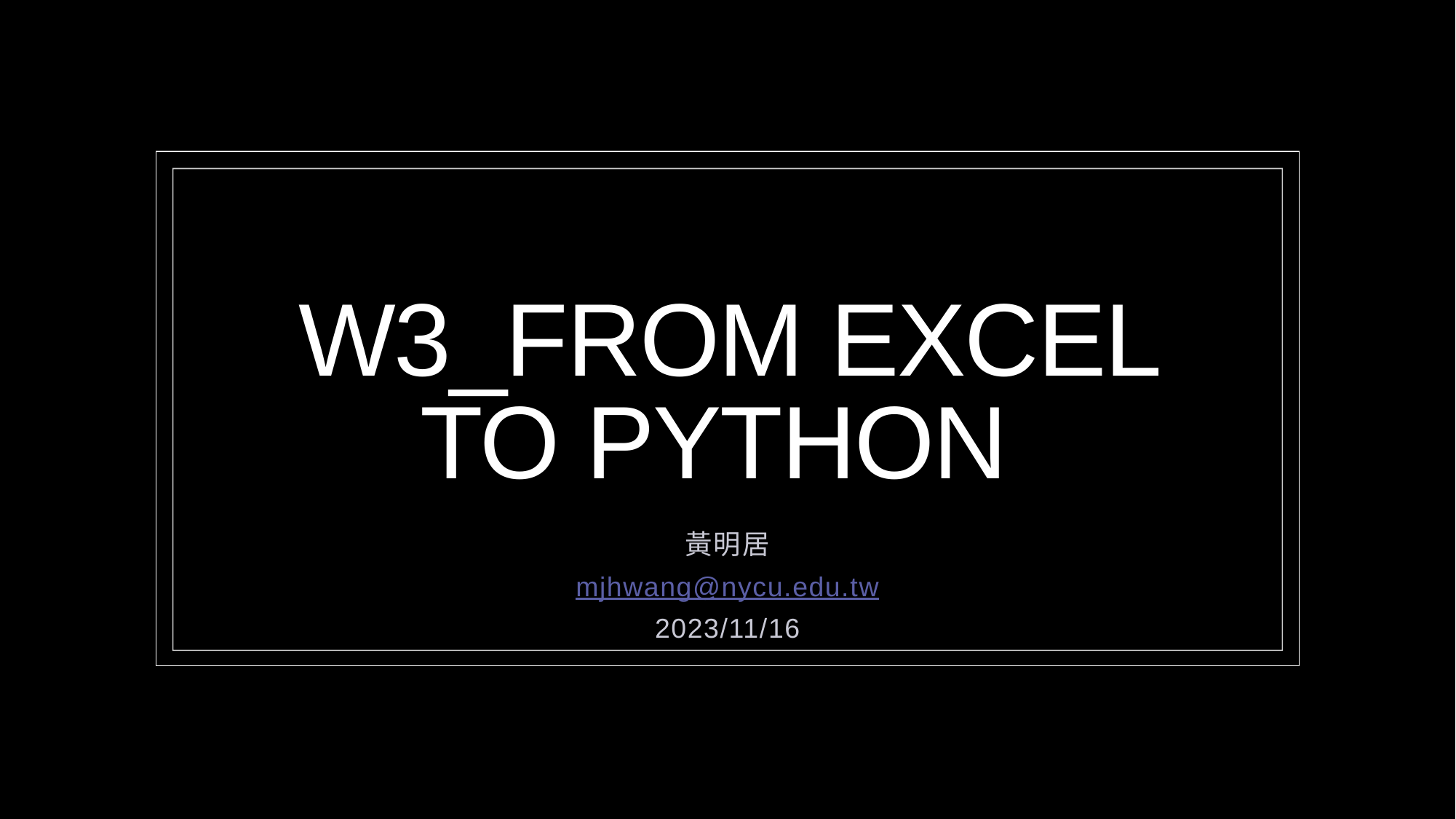

# W3_From Excel to PYTHON
黃明居
mjhwang@nycu.edu.tw
2023/11/16